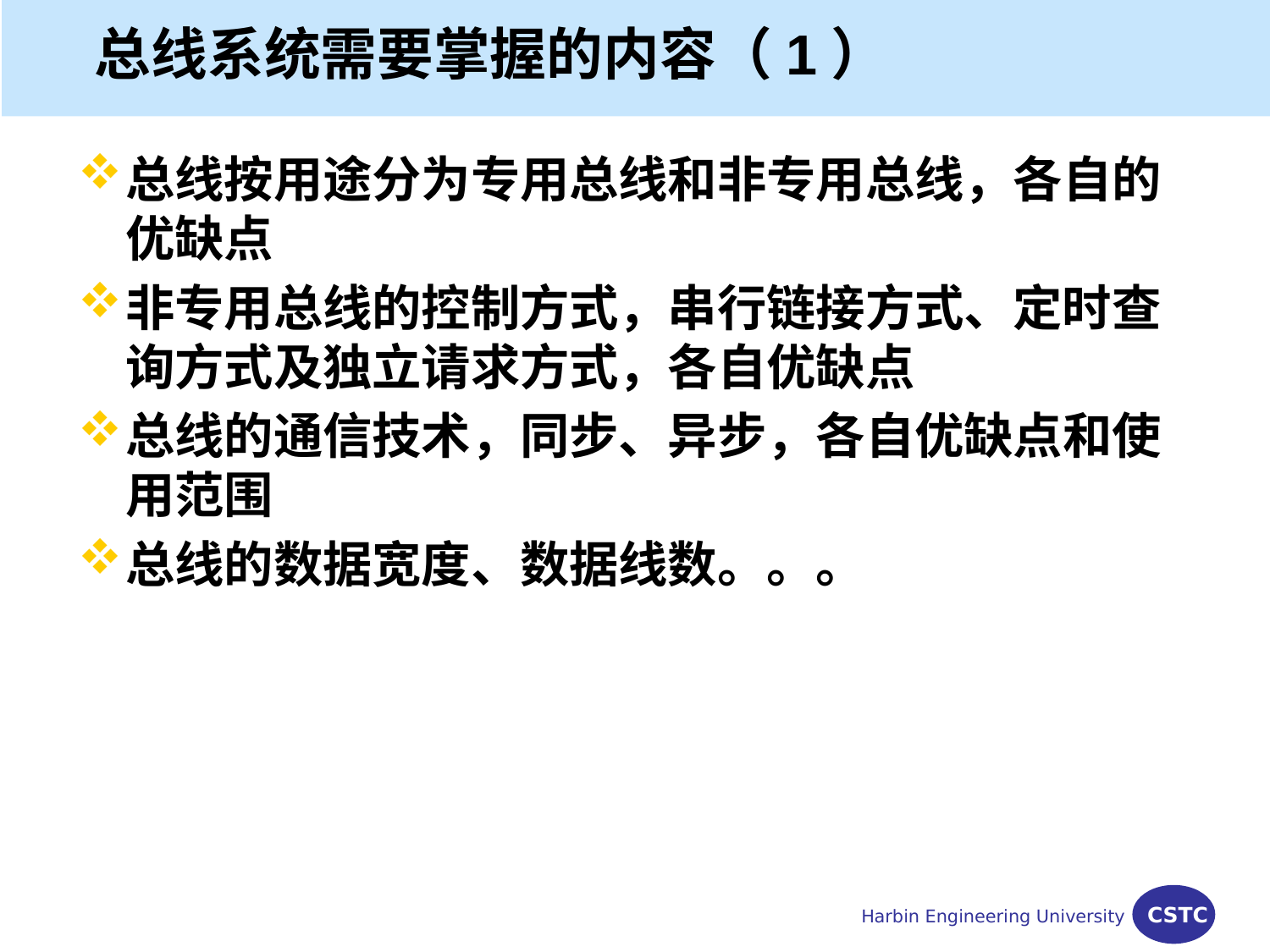

# 总线系统需要掌握的内容（1）
总线按用途分为专用总线和非专用总线，各自的优缺点
非专用总线的控制方式，串行链接方式、定时查询方式及独立请求方式，各自优缺点
总线的通信技术，同步、异步，各自优缺点和使用范围
总线的数据宽度、数据线数。。。
Harbin Engineering University